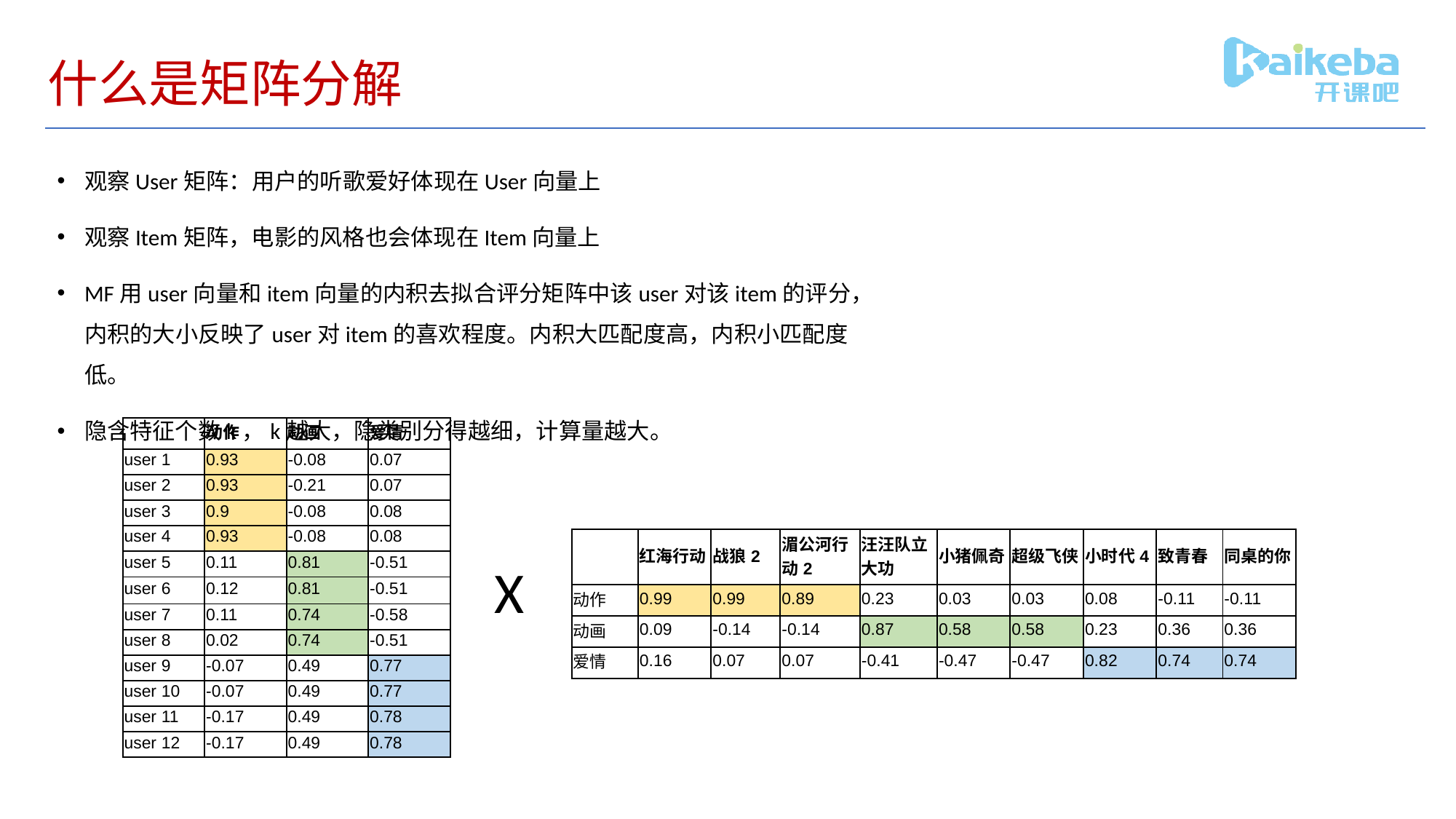

# 什么是矩阵分解
观察User矩阵：用户的听歌爱好体现在User向量上
观察Item矩阵，电影的风格也会体现在Item向量上
MF用user向量和item向量的内积去拟合评分矩阵中该user对该item的评分，内积的大小反映了user对item的喜欢程度。内积大匹配度高，内积小匹配度低。
隐含特征个数k，k越大，隐类别分得越细，计算量越大。
|  | 动作 | 动画 | 爱情 |
| --- | --- | --- | --- |
| user 1 | 0.93 | -0.08 | 0.07 |
| user 2 | 0.93 | -0.21 | 0.07 |
| user 3 | 0.9 | -0.08 | 0.08 |
| user 4 | 0.93 | -0.08 | 0.08 |
| user 5 | 0.11 | 0.81 | -0.51 |
| user 6 | 0.12 | 0.81 | -0.51 |
| user 7 | 0.11 | 0.74 | -0.58 |
| user 8 | 0.02 | 0.74 | -0.51 |
| user 9 | -0.07 | 0.49 | 0.77 |
| user 10 | -0.07 | 0.49 | 0.77 |
| user 11 | -0.17 | 0.49 | 0.78 |
| user 12 | -0.17 | 0.49 | 0.78 |
X
|  | 红海行动 | 战狼2 | 湄公河行动2 | 汪汪队立大功 | 小猪佩奇 | 超级飞侠 | 小时代4 | 致青春 | 同桌的你 |
| --- | --- | --- | --- | --- | --- | --- | --- | --- | --- |
| 动作 | 0.99 | 0.99 | 0.89 | 0.23 | 0.03 | 0.03 | 0.08 | -0.11 | -0.11 |
| 动画 | 0.09 | -0.14 | -0.14 | 0.87 | 0.58 | 0.58 | 0.23 | 0.36 | 0.36 |
| 爱情 | 0.16 | 0.07 | 0.07 | -0.41 | -0.47 | -0.47 | 0.82 | 0.74 | 0.74 |